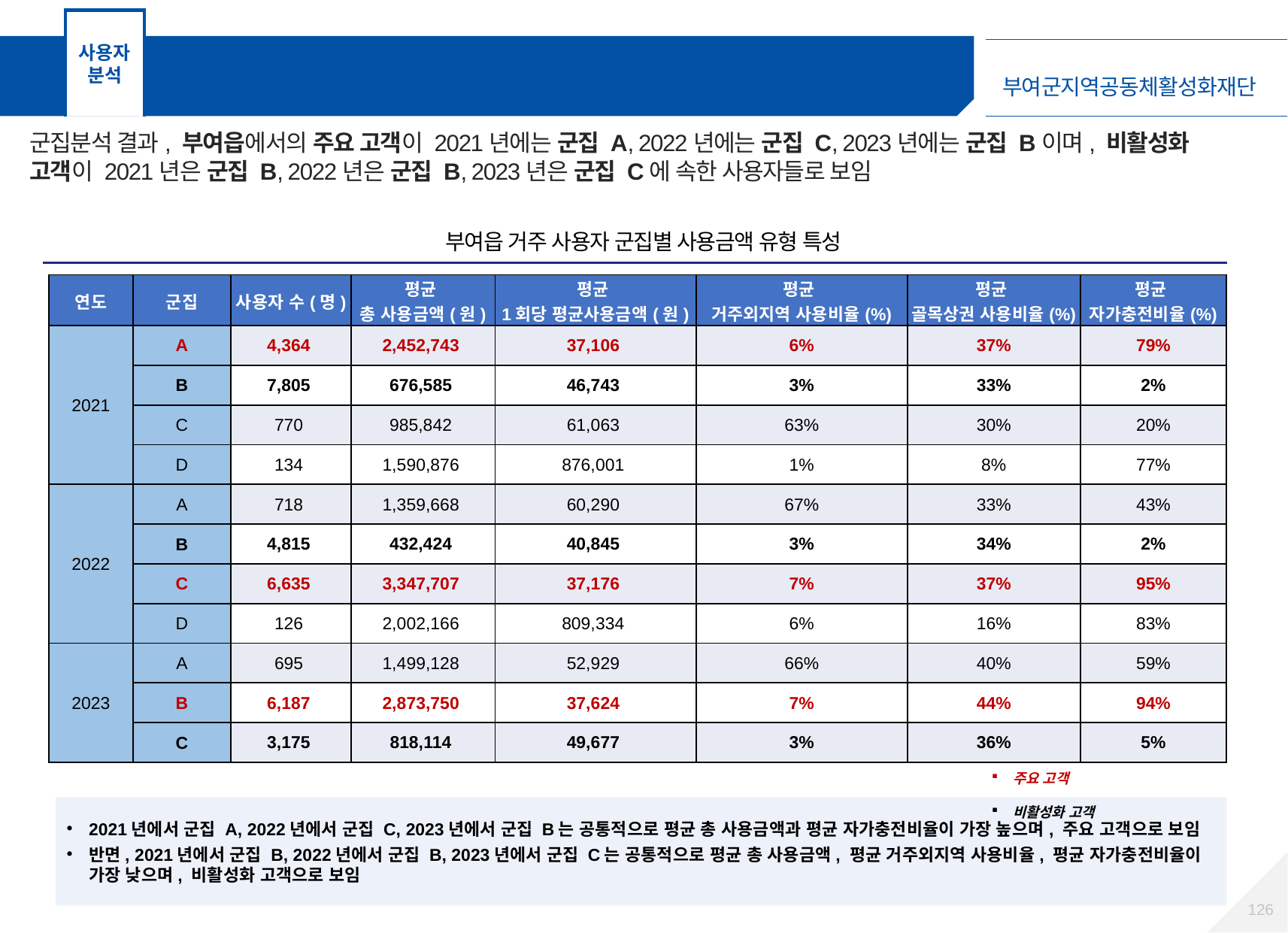

사용자
분석
고객 군집분석 – 부여읍 거주 사용자
군집분석 결과, 부여읍에서의 주요 고객이 2021년에는 군집 A, 2022년에는 군집 C, 2023년에는 군집 B이며, 비활성화 고객이 2021년은 군집 B, 2022년은 군집 B, 2023년은 군집 C에 속한 사용자들로 보임
부여읍 거주 사용자 군집별 사용금액 유형 특성
| 연도 | 군집 | 사용자 수(명) | 평균 총 사용금액(원) | 평균 1회당 평균사용금액(원) | 평균 거주외지역 사용비율(%) | 평균 골목상권 사용비율(%) | 평균 자가충전비율(%) |
| --- | --- | --- | --- | --- | --- | --- | --- |
| 2021 | A | 4,364 | 2,452,743 | 37,106 | 6% | 37% | 79% |
|  | B | 7,805 | 676,585 | 46,743 | 3% | 33% | 2% |
|  | C | 770 | 985,842 | 61,063 | 63% | 30% | 20% |
|  | D | 134 | 1,590,876 | 876,001 | 1% | 8% | 77% |
| 2022 | A | 718 | 1,359,668 | 60,290 | 67% | 33% | 43% |
|  | B | 4,815 | 432,424 | 40,845 | 3% | 34% | 2% |
|  | C | 6,635 | 3,347,707 | 37,176 | 7% | 37% | 95% |
|  | D | 126 | 2,002,166 | 809,334 | 6% | 16% | 83% |
| 2023 | A | 695 | 1,499,128 | 52,929 | 66% | 40% | 59% |
|  | B | 6,187 | 2,873,750 | 37,624 | 7% | 44% | 94% |
|  | C | 3,175 | 818,114 | 49,677 | 3% | 36% | 5% |
주요 고객

비활성화 고객
2021년에서 군집 A, 2022년에서 군집 C, 2023년에서 군집 B는 공통적으로 평균 총 사용금액과 평균 자가충전비율이 가장 높으며, 주요 고객으로 보임
반면, 2021년에서 군집 B, 2022년에서 군집 B, 2023년에서 군집 C는 공통적으로 평균 총 사용금액, 평균 거주외지역 사용비율, 평균 자가충전비율이 가장 낮으며, 비활성화 고객으로 보임
126